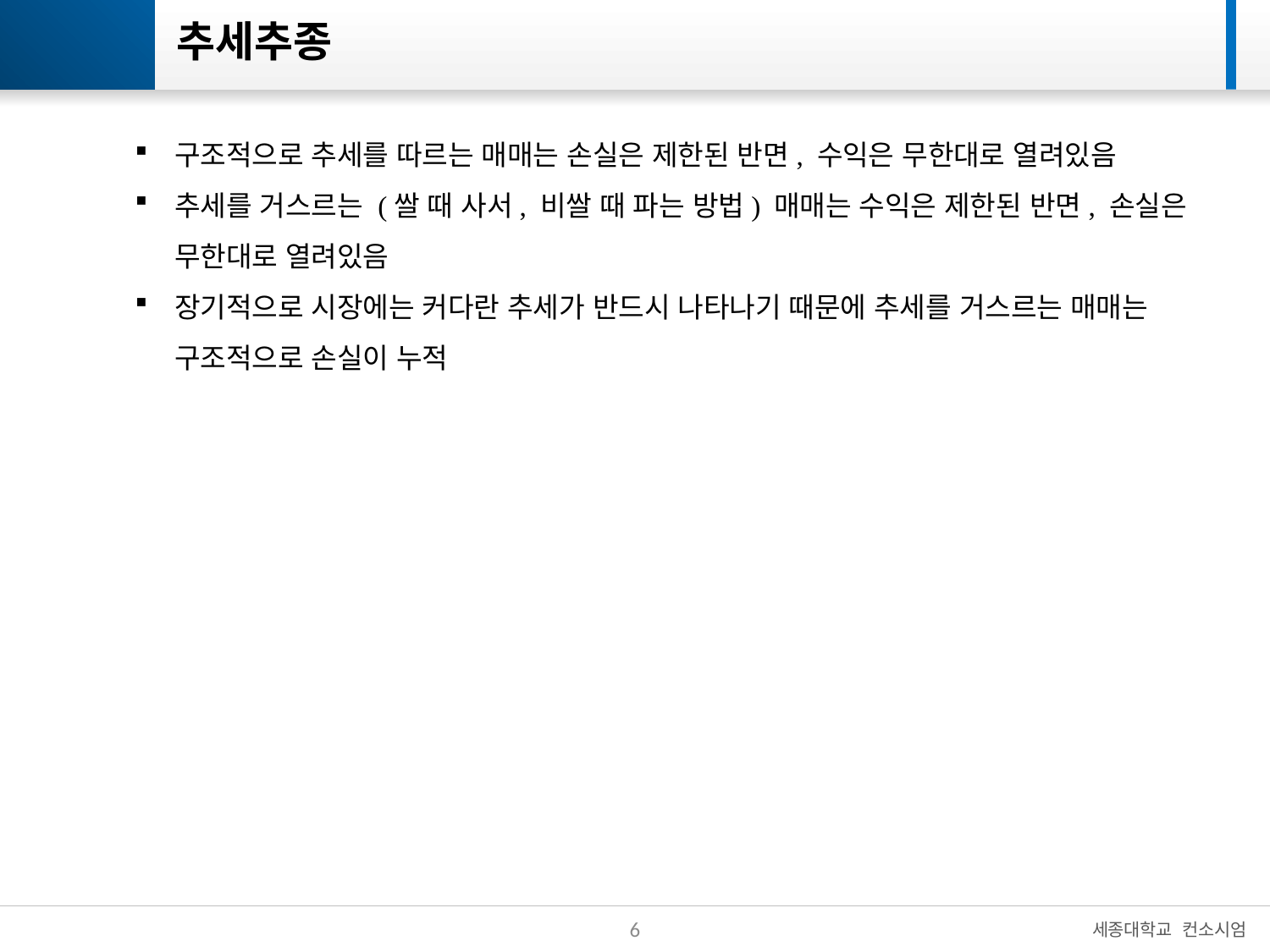

# 추세추종
구조적으로 추세를 따르는 매매는 손실은 제한된 반면, 수익은 무한대로 열려있음
추세를 거스르는 (쌀 때 사서, 비쌀 때 파는 방법) 매매는 수익은 제한된 반면, 손실은 무한대로 열려있음
장기적으로 시장에는 커다란 추세가 반드시 나타나기 때문에 추세를 거스르는 매매는 구조적으로 손실이 누적